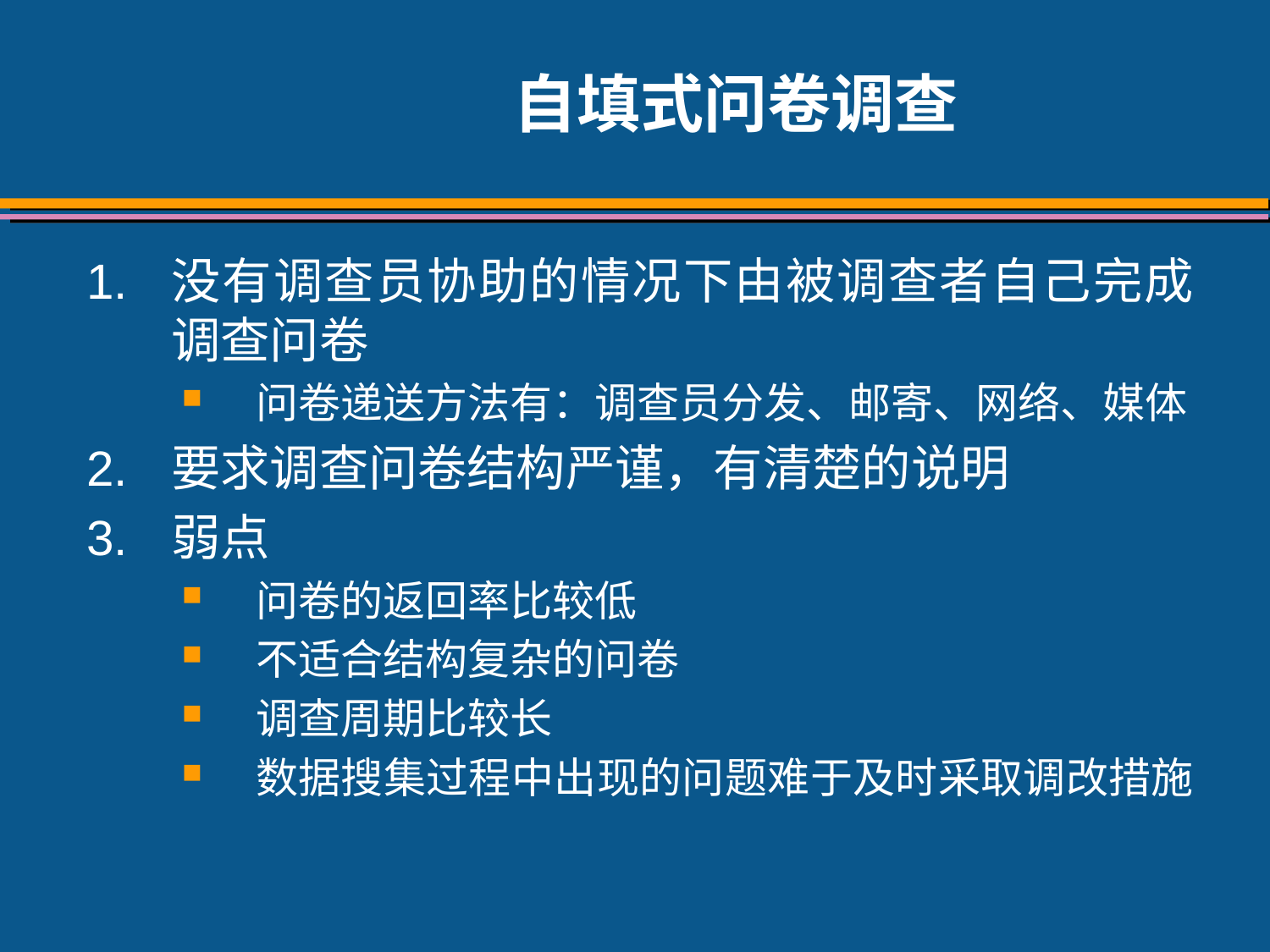

# 自填式问卷调查
没有调查员协助的情况下由被调查者自己完成调查问卷
问卷递送方法有：调查员分发、邮寄、网络、媒体
要求调查问卷结构严谨，有清楚的说明
弱点
问卷的返回率比较低
不适合结构复杂的问卷
调查周期比较长
数据搜集过程中出现的问题难于及时采取调改措施